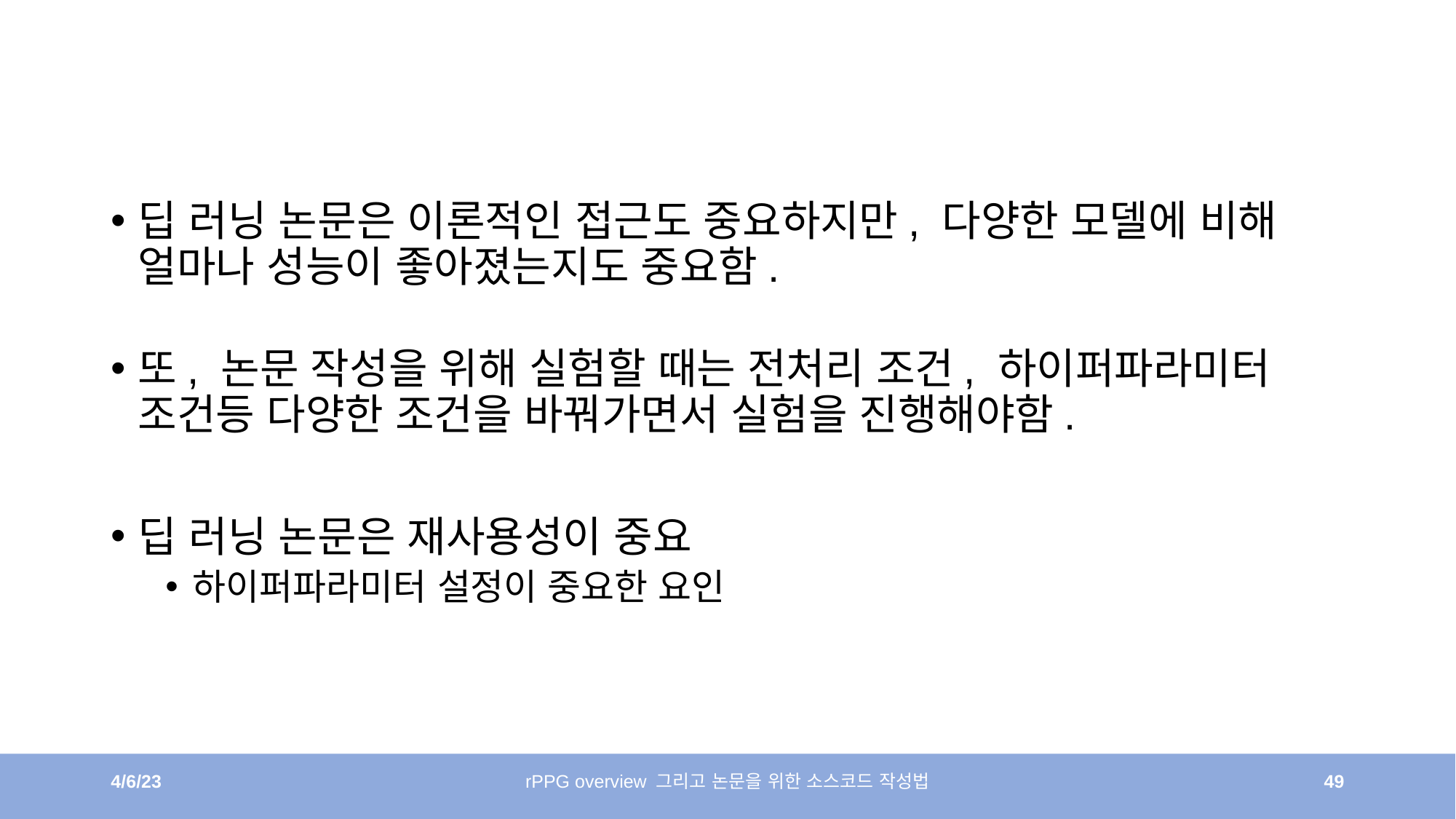

#
딥 러닝 논문은 이론적인 접근도 중요하지만, 다양한 모델에 비해 얼마나 성능이 좋아졌는지도 중요함.

또, 논문 작성을 위해 실험할 때는 전처리 조건, 하이퍼파라미터 조건등 다양한 조건을 바꿔가면서 실험을 진행해야함.

딥 러닝 논문은 재사용성이 중요
하이퍼파라미터 설정이 중요한 요인

4/6/23
rPPG overview 그리고 논문을 위한 소스코드 작성법
49